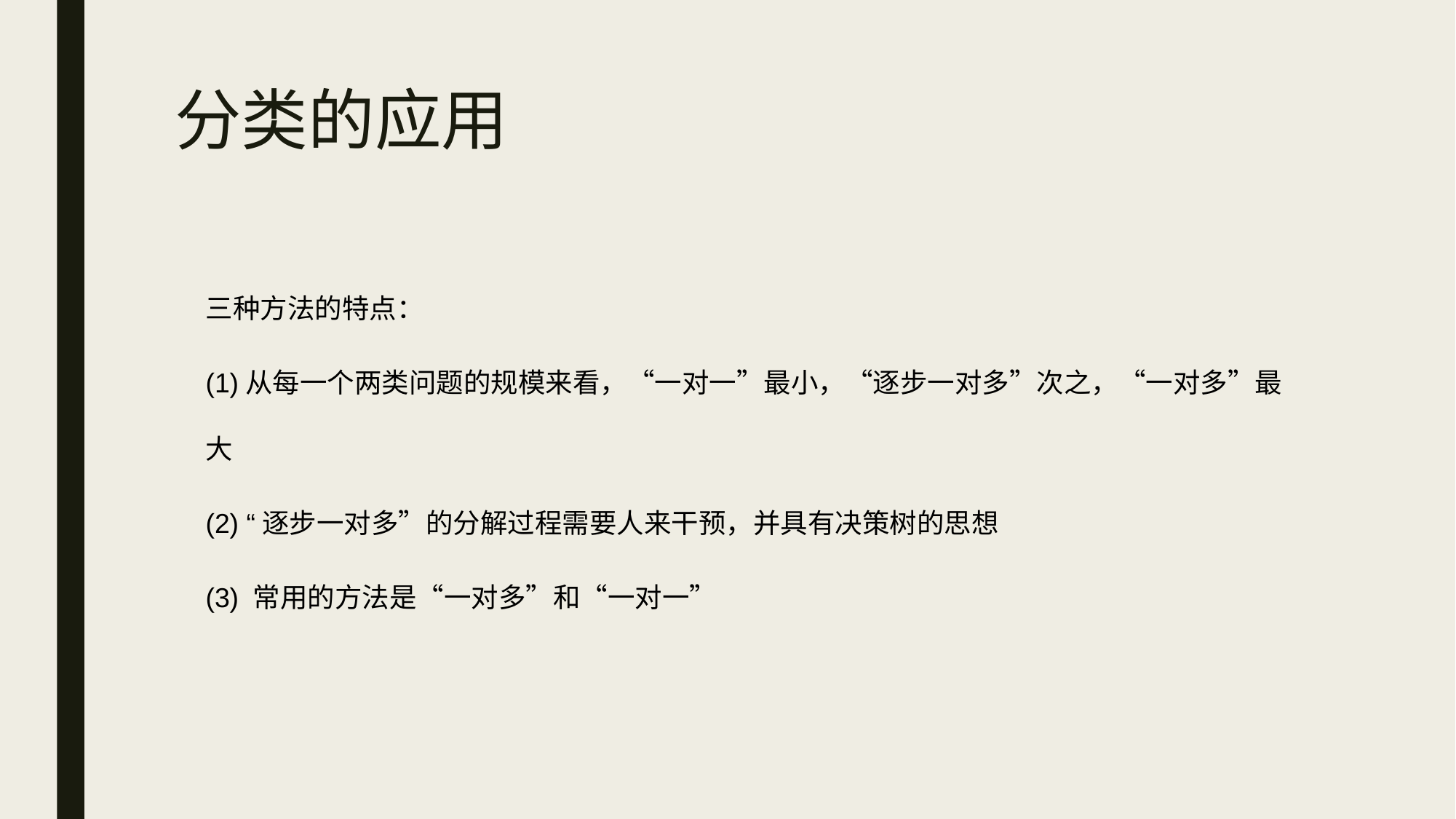

# 分类的应用
三种方法的特点：
(1)从每一个两类问题的规模来看，“一对一”最小，“逐步一对多”次之，“一对多”最大
(2) “逐步一对多”的分解过程需要人来干预，并具有决策树的思想
(3) 常用的方法是“一对多”和“一对一”